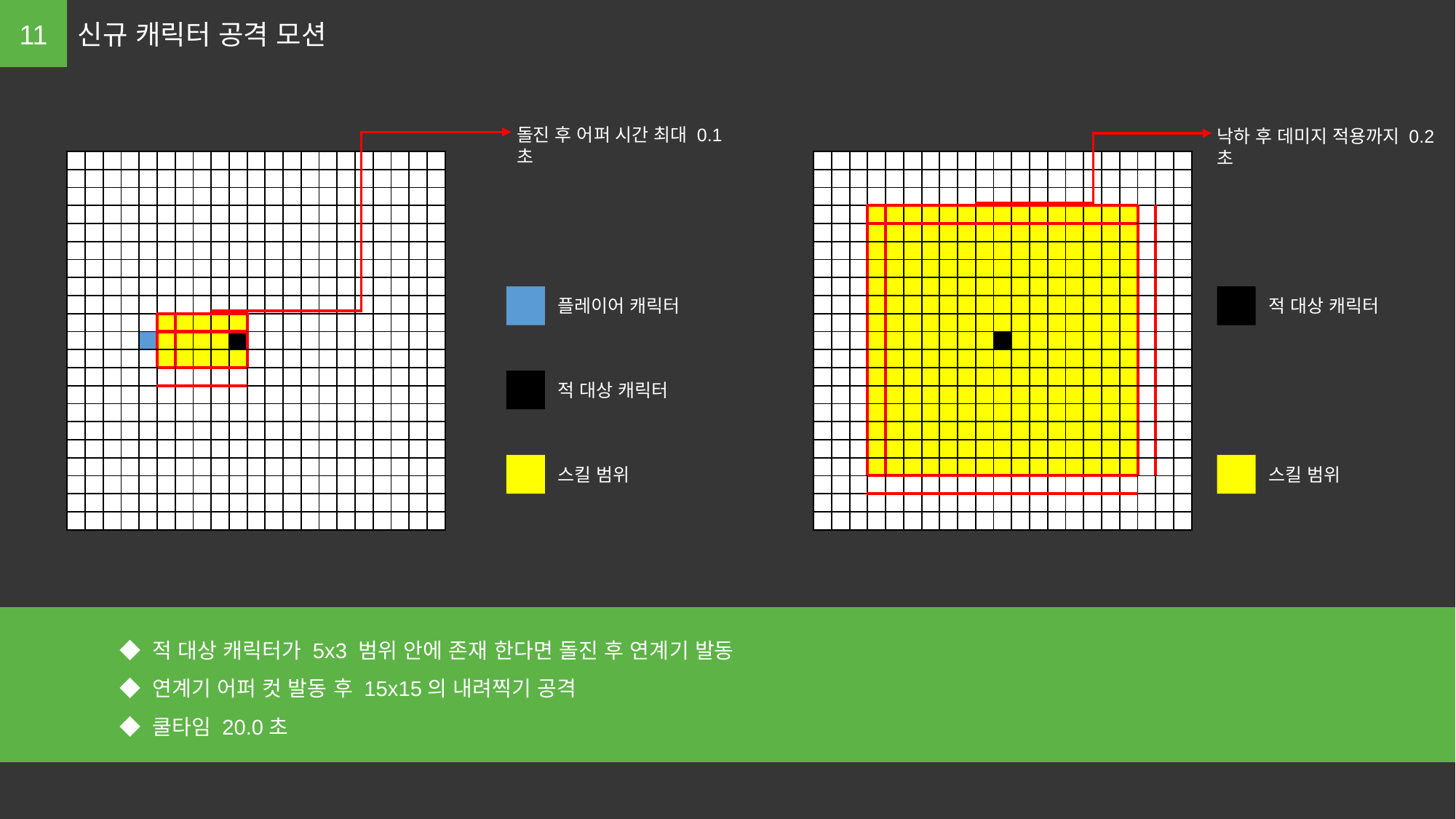

11
신규 캐릭터 공격 모션
돌진 후 어퍼 시간 최대 0.1초
낙하 후 데미지 적용까지 0.2초
|  |  |  |  |  |  |  |  |  |  |  |  |  |  |  |  |  |  |  |  |  |
| --- | --- | --- | --- | --- | --- | --- | --- | --- | --- | --- | --- | --- | --- | --- | --- | --- | --- | --- | --- | --- |
|  |  |  |  |  |  |  |  |  |  |  |  |  |  |  |  |  |  |  |  |  |
|  |  |  |  |  |  |  |  |  |  |  |  |  |  |  |  |  |  |  |  |  |
|  |  |  |  |  |  |  |  |  |  |  |  |  |  |  |  |  |  |  |  |  |
|  |  |  |  |  |  |  |  |  |  |  |  |  |  |  |  |  |  |  |  |  |
|  |  |  |  |  |  |  |  |  |  |  |  |  |  |  |  |  |  |  |  |  |
|  |  |  |  |  |  |  |  |  |  |  |  |  |  |  |  |  |  |  |  |  |
|  |  |  |  |  |  |  |  |  |  |  |  |  |  |  |  |  |  |  |  |  |
|  |  |  |  |  |  |  |  |  |  |  |  |  |  |  |  |  |  |  |  |  |
|  |  |  |  |  |  |  |  |  |  |  |  |  |  |  |  |  |  |  |  |  |
|  |  |  |  |  |  |  |  |  |  |  |  |  |  |  |  |  |  |  |  |  |
|  |  |  |  |  |  |  |  |  |  |  |  |  |  |  |  |  |  |  |  |  |
|  |  |  |  |  |  |  |  |  |  |  |  |  |  |  |  |  |  |  |  |  |
|  |  |  |  |  |  |  |  |  |  |  |  |  |  |  |  |  |  |  |  |  |
|  |  |  |  |  |  |  |  |  |  |  |  |  |  |  |  |  |  |  |  |  |
|  |  |  |  |  |  |  |  |  |  |  |  |  |  |  |  |  |  |  |  |  |
|  |  |  |  |  |  |  |  |  |  |  |  |  |  |  |  |  |  |  |  |  |
|  |  |  |  |  |  |  |  |  |  |  |  |  |  |  |  |  |  |  |  |  |
|  |  |  |  |  |  |  |  |  |  |  |  |  |  |  |  |  |  |  |  |  |
|  |  |  |  |  |  |  |  |  |  |  |  |  |  |  |  |  |  |  |  |  |
|  |  |  |  |  |  |  |  |  |  |  |  |  |  |  |  |  |  |  |  |  |
|  |  |  |  |  |  |  |  |  |  |  |  |  |  |  |  |  |  |  |  |  |
| --- | --- | --- | --- | --- | --- | --- | --- | --- | --- | --- | --- | --- | --- | --- | --- | --- | --- | --- | --- | --- |
|  |  |  |  |  |  |  |  |  |  |  |  |  |  |  |  |  |  |  |  |  |
|  |  |  |  |  |  |  |  |  |  |  |  |  |  |  |  |  |  |  |  |  |
|  |  |  |  |  |  |  |  |  |  |  |  |  |  |  |  |  |  |  |  |  |
|  |  |  |  |  |  |  |  |  |  |  |  |  |  |  |  |  |  |  |  |  |
|  |  |  |  |  |  |  |  |  |  |  |  |  |  |  |  |  |  |  |  |  |
|  |  |  |  |  |  |  |  |  |  |  |  |  |  |  |  |  |  |  |  |  |
|  |  |  |  |  |  |  |  |  |  |  |  |  |  |  |  |  |  |  |  |  |
|  |  |  |  |  |  |  |  |  |  |  |  |  |  |  |  |  |  |  |  |  |
|  |  |  |  |  |  |  |  |  |  |  |  |  |  |  |  |  |  |  |  |  |
|  |  |  |  |  |  |  |  |  |  |  |  |  |  |  |  |  |  |  |  |  |
|  |  |  |  |  |  |  |  |  |  |  |  |  |  |  |  |  |  |  |  |  |
|  |  |  |  |  |  |  |  |  |  |  |  |  |  |  |  |  |  |  |  |  |
|  |  |  |  |  |  |  |  |  |  |  |  |  |  |  |  |  |  |  |  |  |
|  |  |  |  |  |  |  |  |  |  |  |  |  |  |  |  |  |  |  |  |  |
|  |  |  |  |  |  |  |  |  |  |  |  |  |  |  |  |  |  |  |  |  |
|  |  |  |  |  |  |  |  |  |  |  |  |  |  |  |  |  |  |  |  |  |
|  |  |  |  |  |  |  |  |  |  |  |  |  |  |  |  |  |  |  |  |  |
|  |  |  |  |  |  |  |  |  |  |  |  |  |  |  |  |  |  |  |  |  |
|  |  |  |  |  |  |  |  |  |  |  |  |  |  |  |  |  |  |  |  |  |
|  |  |  |  |  |  |  |  |  |  |  |  |  |  |  |  |  |  |  |  |  |

플레이어 캐릭터
적 대상 캐릭터

적 대상 캐릭터

스킬 범위
스킬 범위
	◆ 적 대상 캐릭터가 5x3 범위 안에 존재 한다면 돌진 후 연계기 발동
	◆ 연계기 어퍼 컷 발동 후 15x15의 내려찍기 공격
	◆ 쿨타임 20.0초